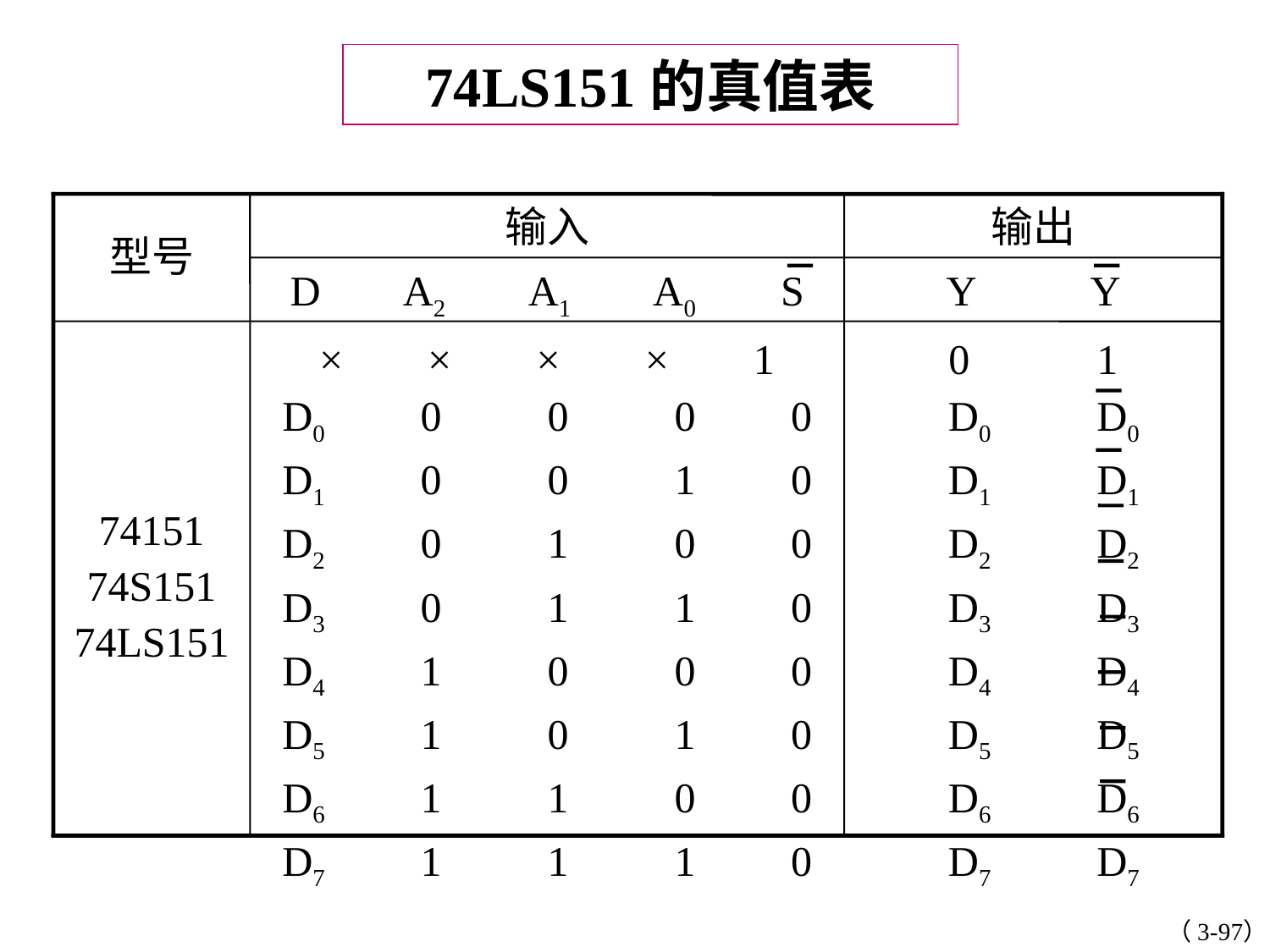

74LS151的真值表

输入

输出

型号
D        A2        A1        A0        S

Y           Y

×        ×        ×        ×        1
D0         0          0          0         0
D1         0          0          1         0
D2         0          1          0         0
D3         0          1          1         0
D4         1          0          0         0
D5         1          0          1         0
D6         1          1          0         0
D7         1          1          1         0
0            1
  D0          D0
  D1          D1
  D2          D2
  D3          D3
  D4          D4
  D5          D5
  D6          D6
  D7          D7

74151
74S151
74LS151

（3-97）